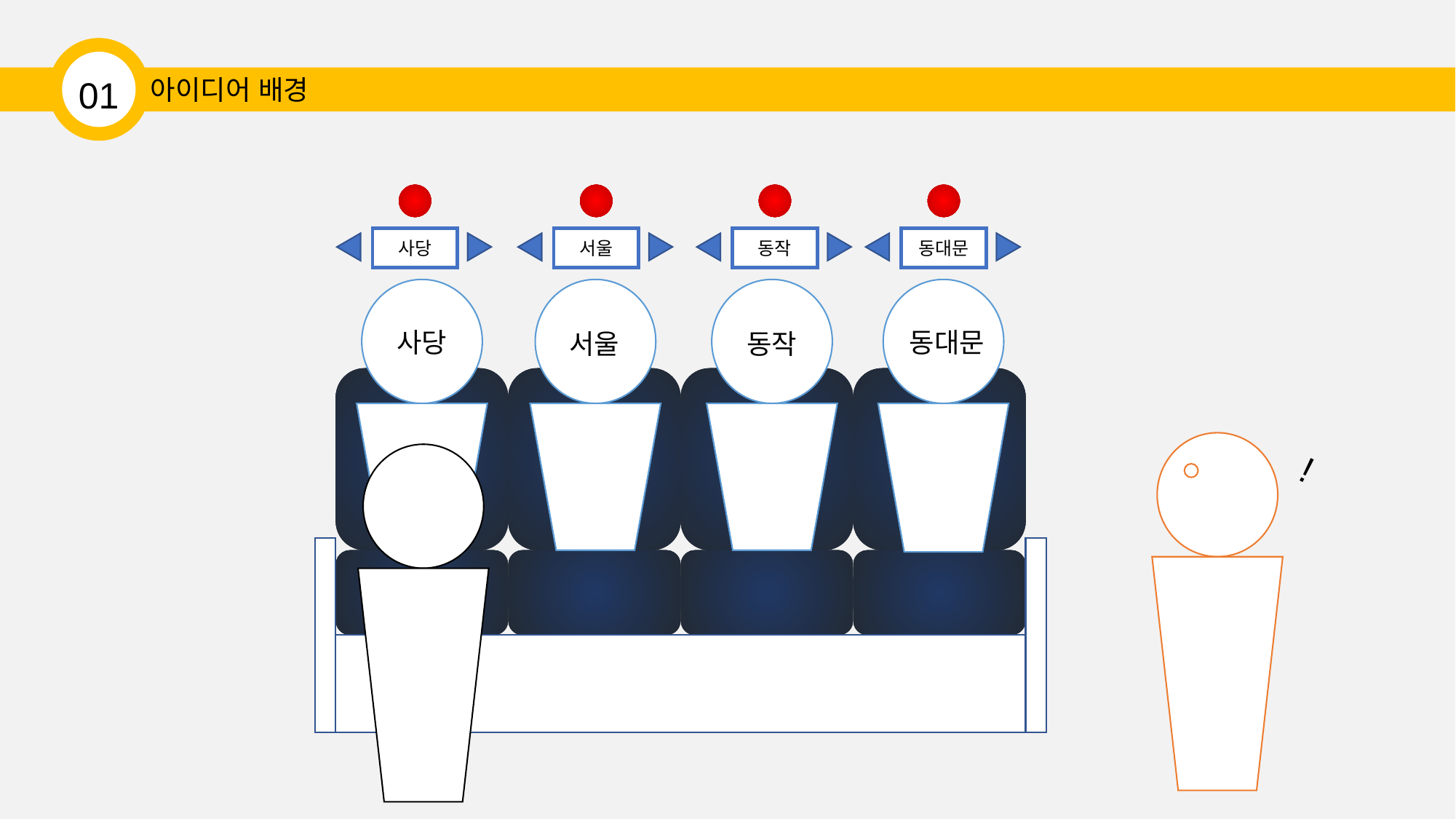

01

아이디어 배경

사당
서울
동작
동대문

사당
동대문
서울
동작

!